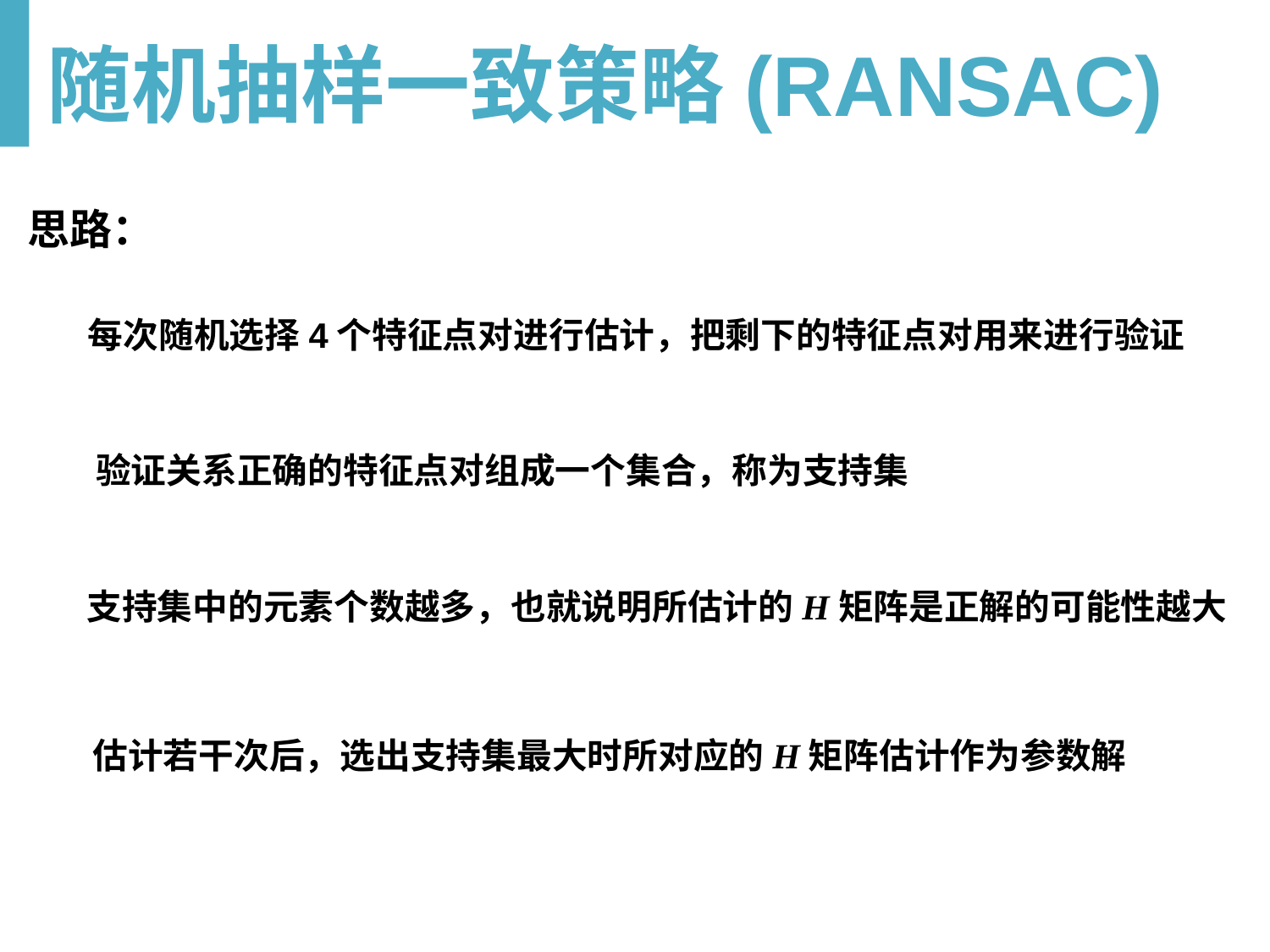

# 随机抽样一致策略(RANSAC)
思路：
每次随机选择4个特征点对进行估计，把剩下的特征点对用来进行验证
验证关系正确的特征点对组成一个集合，称为支持集
支持集中的元素个数越多，也就说明所估计的H矩阵是正解的可能性越大
估计若干次后，选出支持集最大时所对应的H矩阵估计作为参数解